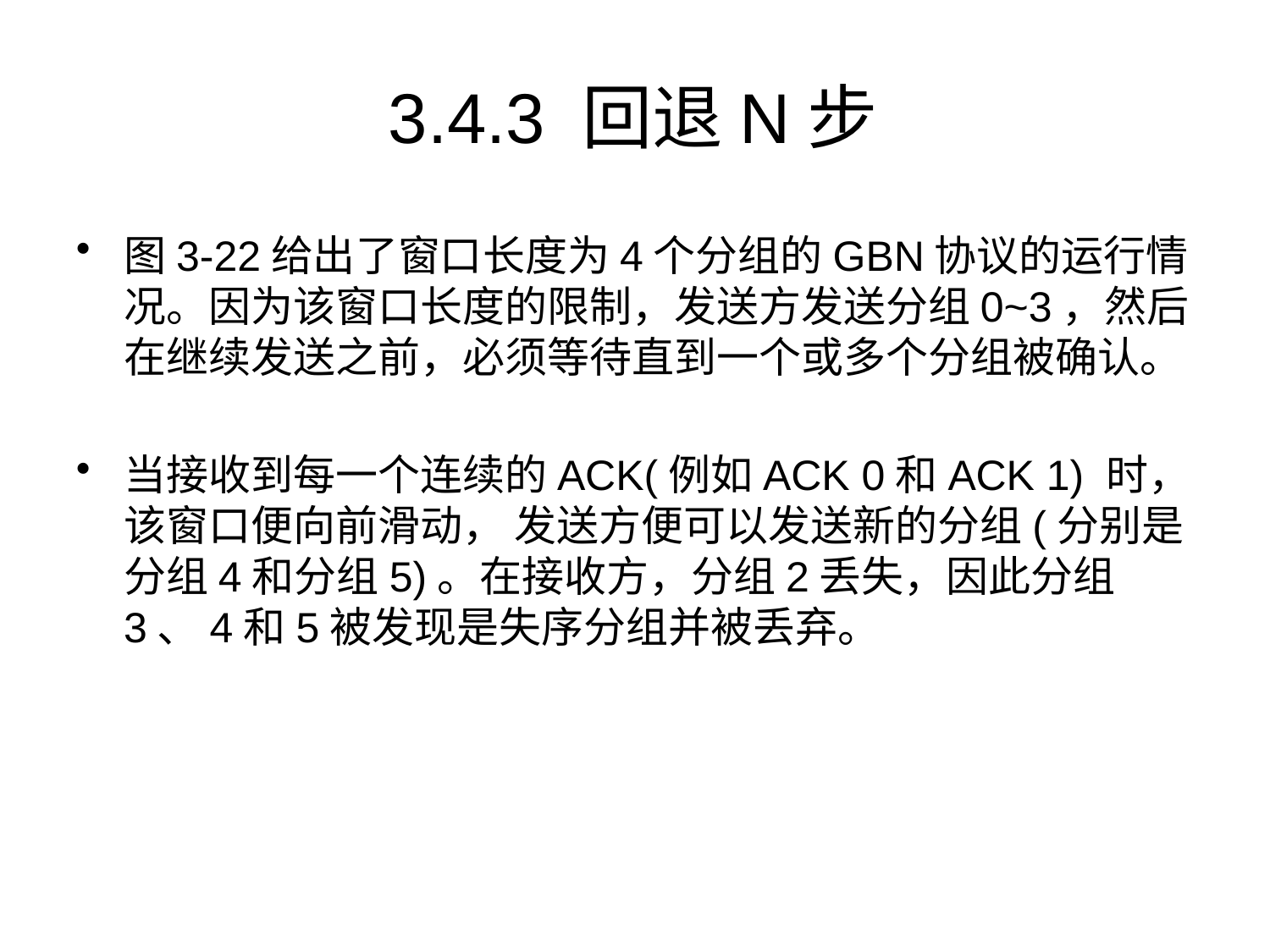

# 3.4.3 回退N步
图3-22给出了窗口长度为4个分组的GBN协议的运行情况。因为该窗口长度的限制，发送方发送分组0~3，然后在继续发送之前，必须等待直到一个或多个分组被确认。

当接收到每一个连续的ACK(例如ACK 0和ACK 1) 时， 该窗口便向前滑动， 发送方便可以发送新的分组(分别是分组4和分组5)。在接收方，分组2丢失，因此分组3、4和5被发现是失序分组并被丢弃。